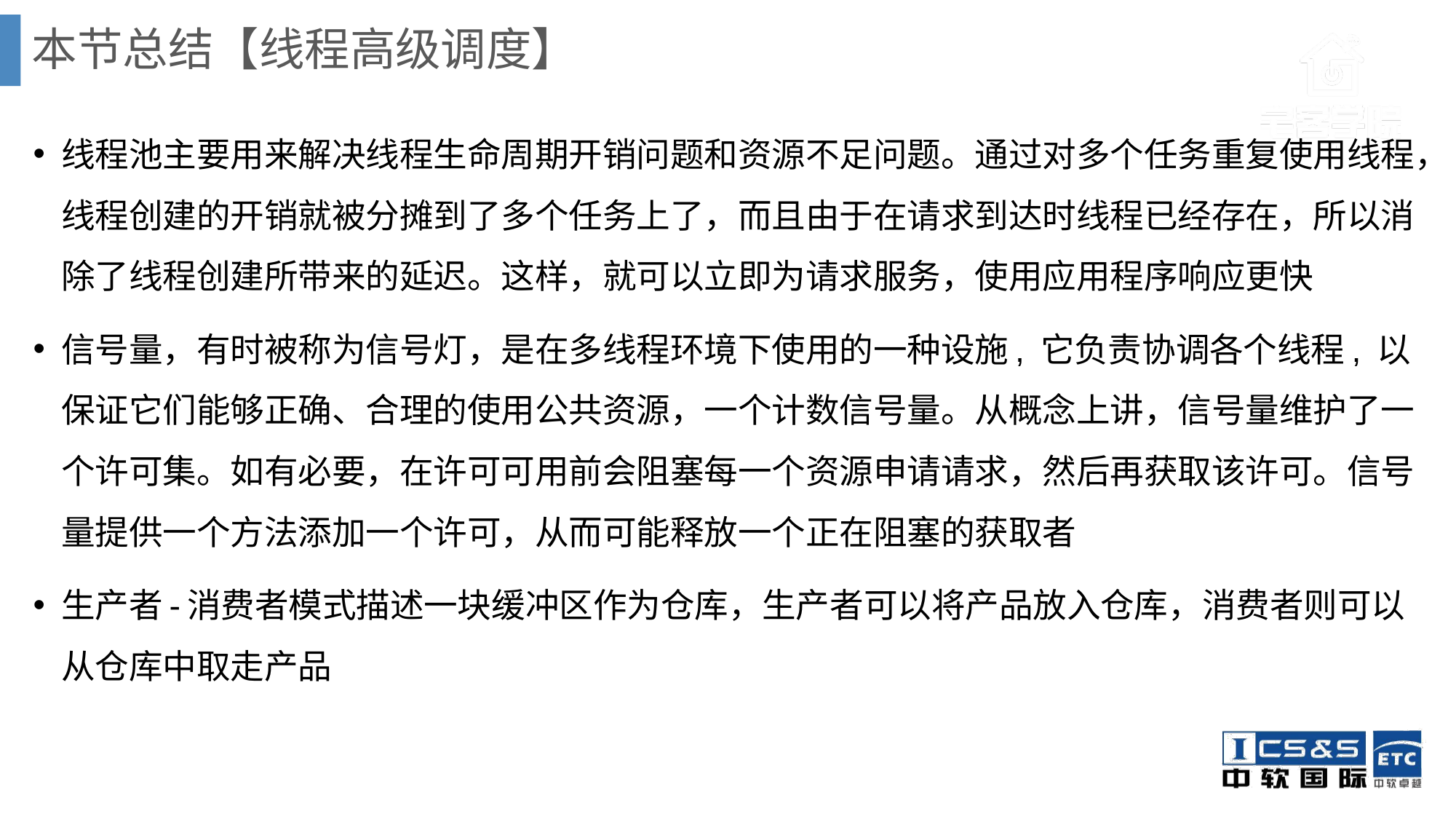

# 本节总结【线程高级调度】
线程池主要用来解决线程生命周期开销问题和资源不足问题。通过对多个任务重复使用线程，线程创建的开销就被分摊到了多个任务上了，而且由于在请求到达时线程已经存在，所以消除了线程创建所带来的延迟。这样，就可以立即为请求服务，使用应用程序响应更快
信号量，有时被称为信号灯，是在多线程环境下使用的一种设施, 它负责协调各个线程, 以保证它们能够正确、合理的使用公共资源，一个计数信号量。从概念上讲，信号量维护了一个许可集。如有必要，在许可可用前会阻塞每一个资源申请请求，然后再获取该许可。信号量提供一个方法添加一个许可，从而可能释放一个正在阻塞的获取者
生产者-消费者模式描述一块缓冲区作为仓库，生产者可以将产品放入仓库，消费者则可以从仓库中取走产品